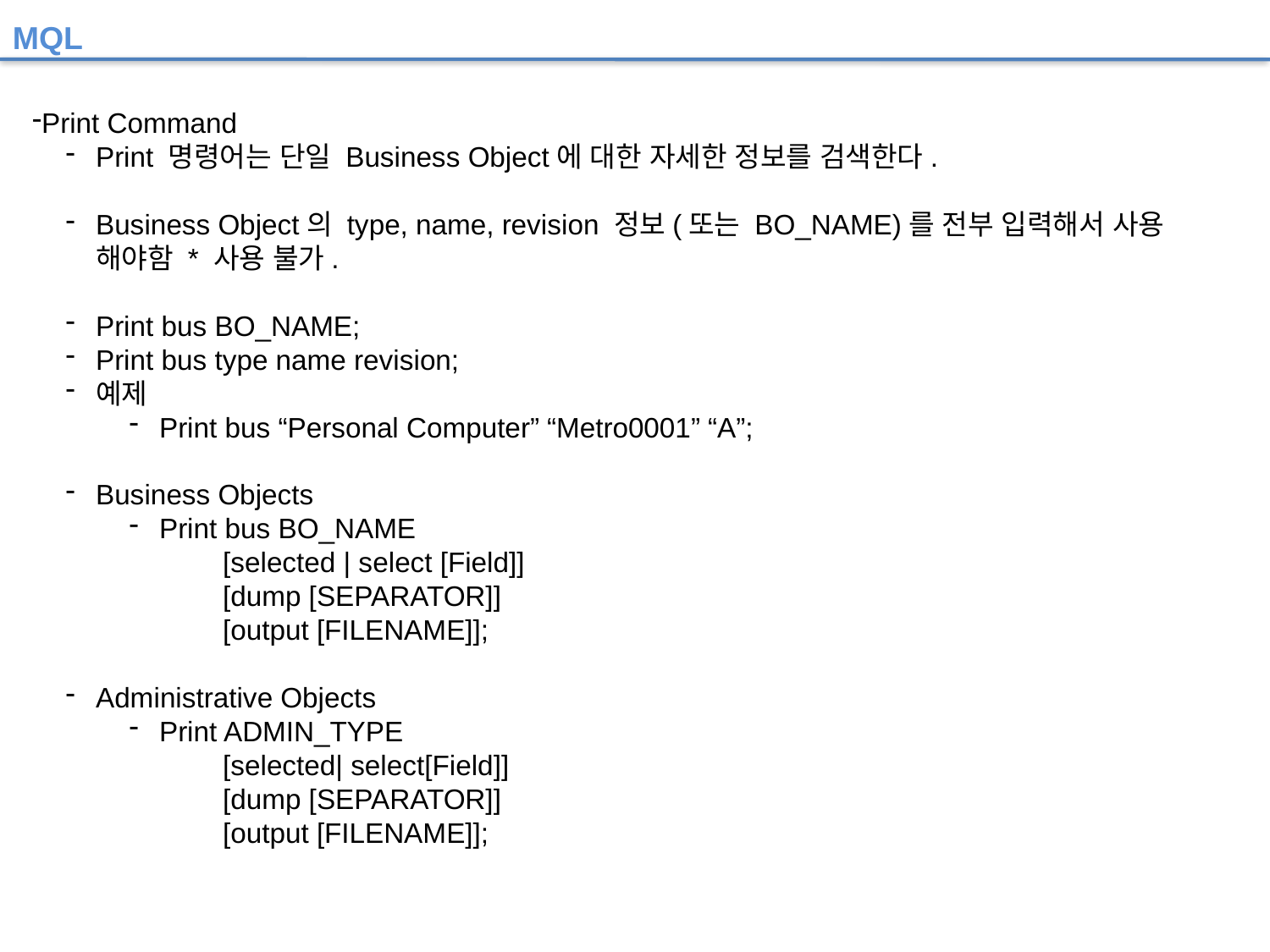

MQL
Print Command
Print 명령어는 단일 Business Object에 대한 자세한 정보를 검색한다.

Business Object의 type, name, revision 정보(또는 BO_NAME)를 전부 입력해서 사용 해야함 * 사용 불가.

Print bus BO_NAME;
Print bus type name revision;
예제
Print bus “Personal Computer” “Metro0001” “A”;

Business Objects
Print bus BO_NAME
[selected | select [Field]]
[dump [SEPARATOR]]
[output [FILENAME]];

Administrative Objects
Print ADMIN_TYPE
[selected| select[Field]]
[dump [SEPARATOR]]
[output [FILENAME]];